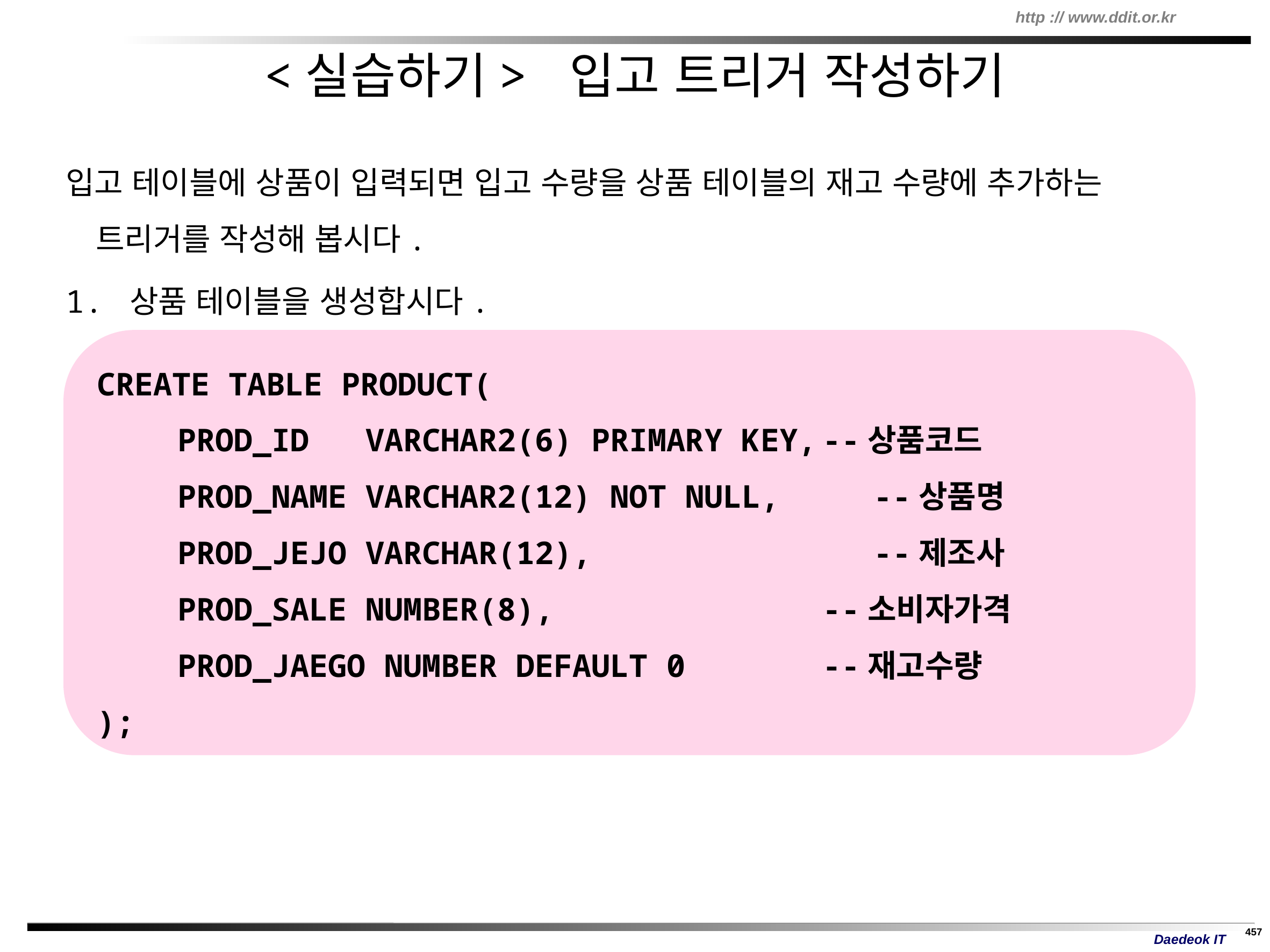

# <실습하기> 입고 트리거 작성하기
입고 테이블에 상품이 입력되면 입고 수량을 상품 테이블의 재고 수량에 추가하는 트리거를 작성해 봅시다.
1. 상품 테이블을 생성합시다.

CREATE TABLE PRODUCT(
	PROD_ID   VARCHAR2(6) PRIMARY KEY,	--상품코드
	PROD_NAME VARCHAR2(12) NOT NULL,     --상품명
	PROD_JEJO VARCHAR(12),               --제조사
	PROD_SALE NUMBER(8),				--소비자가격
	PROD_JAEGO NUMBER DEFAULT 0		--재고수량
);